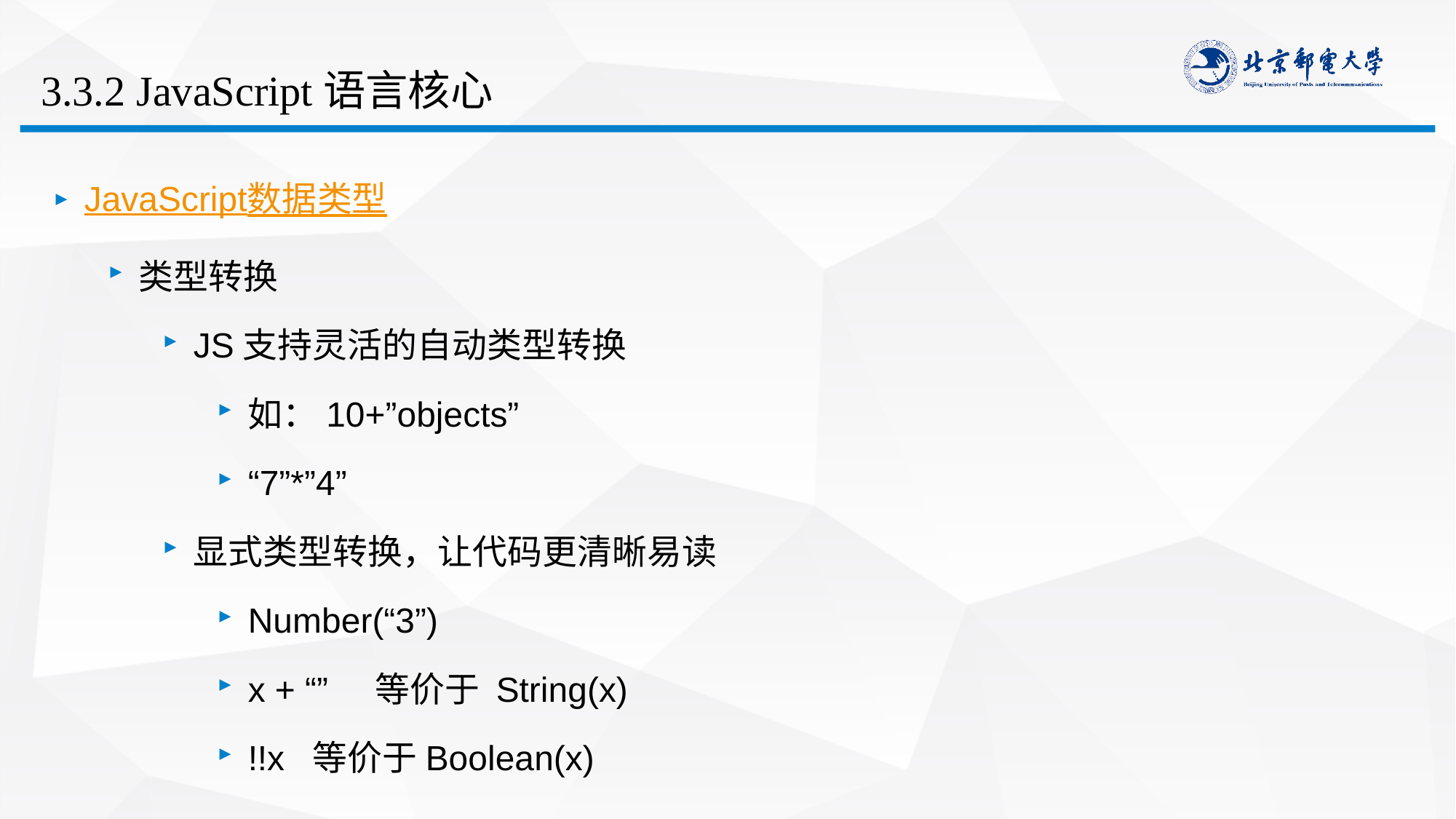

# 3.3.2 JavaScript语言核心
JavaScript数据类型
类型转换
JS支持灵活的自动类型转换
如：10+”objects”
“7”*”4”
显式类型转换，让代码更清晰易读
Number(“3”)
x + “”    等价于 String(x)
!!x  等价于Boolean(x)